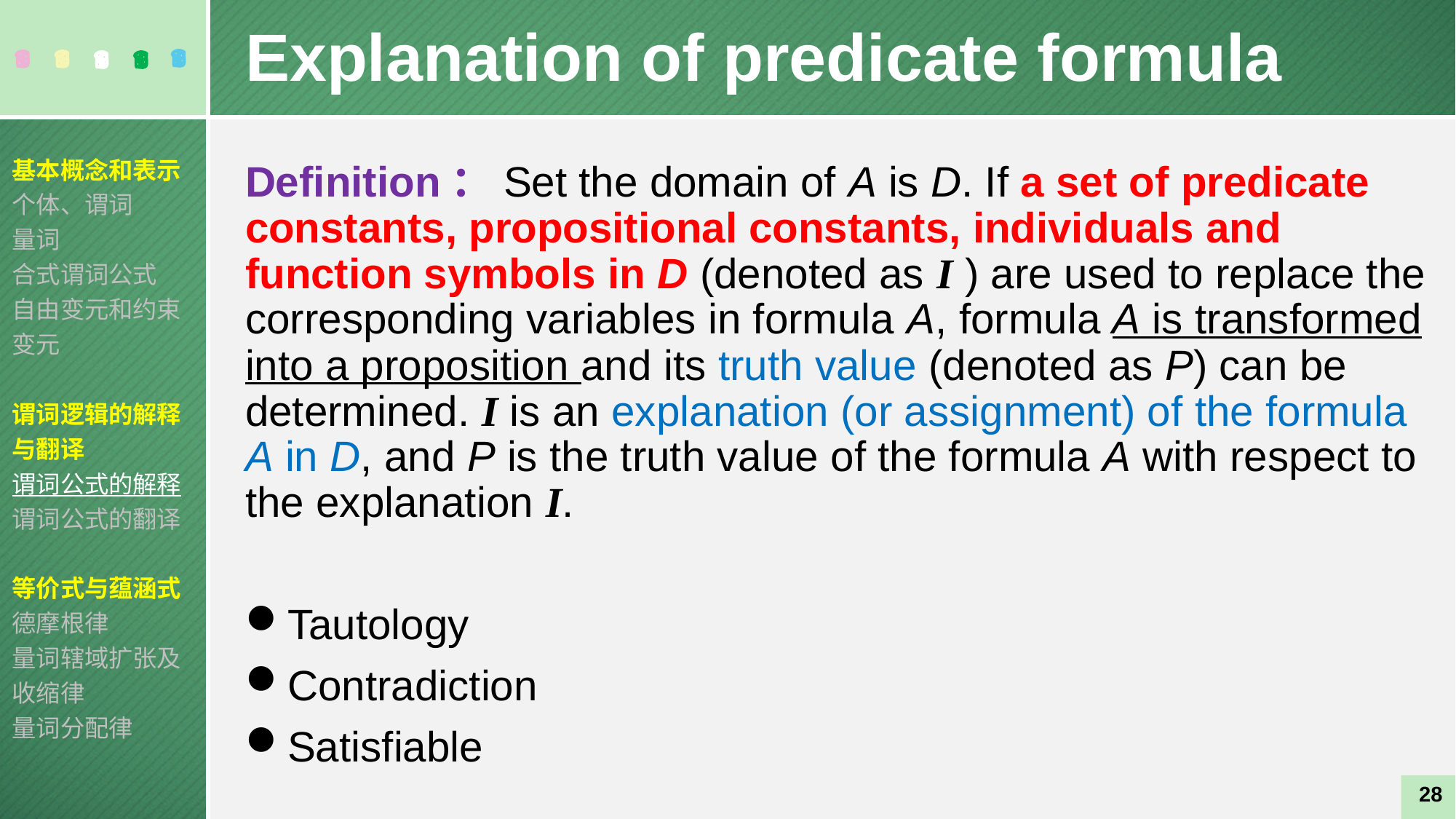

Explanation of predicate formula

基本概念和表示
个体、谓词
量词
合式谓词公式
自由变元和约束变元

谓词逻辑的解释与翻译
谓词公式的解释
谓词公式的翻译

等价式与蕴涵式
德摩根律
量词辖域扩张及收缩律
量词分配律

Definition：Set the domain of A is D. If a set of predicate constants, propositional constants, individuals and function symbols in D (denoted as I ) are used to replace the corresponding variables in formula A, formula A is transformed into a proposition and its truth value (denoted as P) can be determined. I is an explanation (or assignment) of the formula A in D, and P is the truth value of the formula A with respect to the explanation I.

Tautology
Contradiction
Satisfiable
28